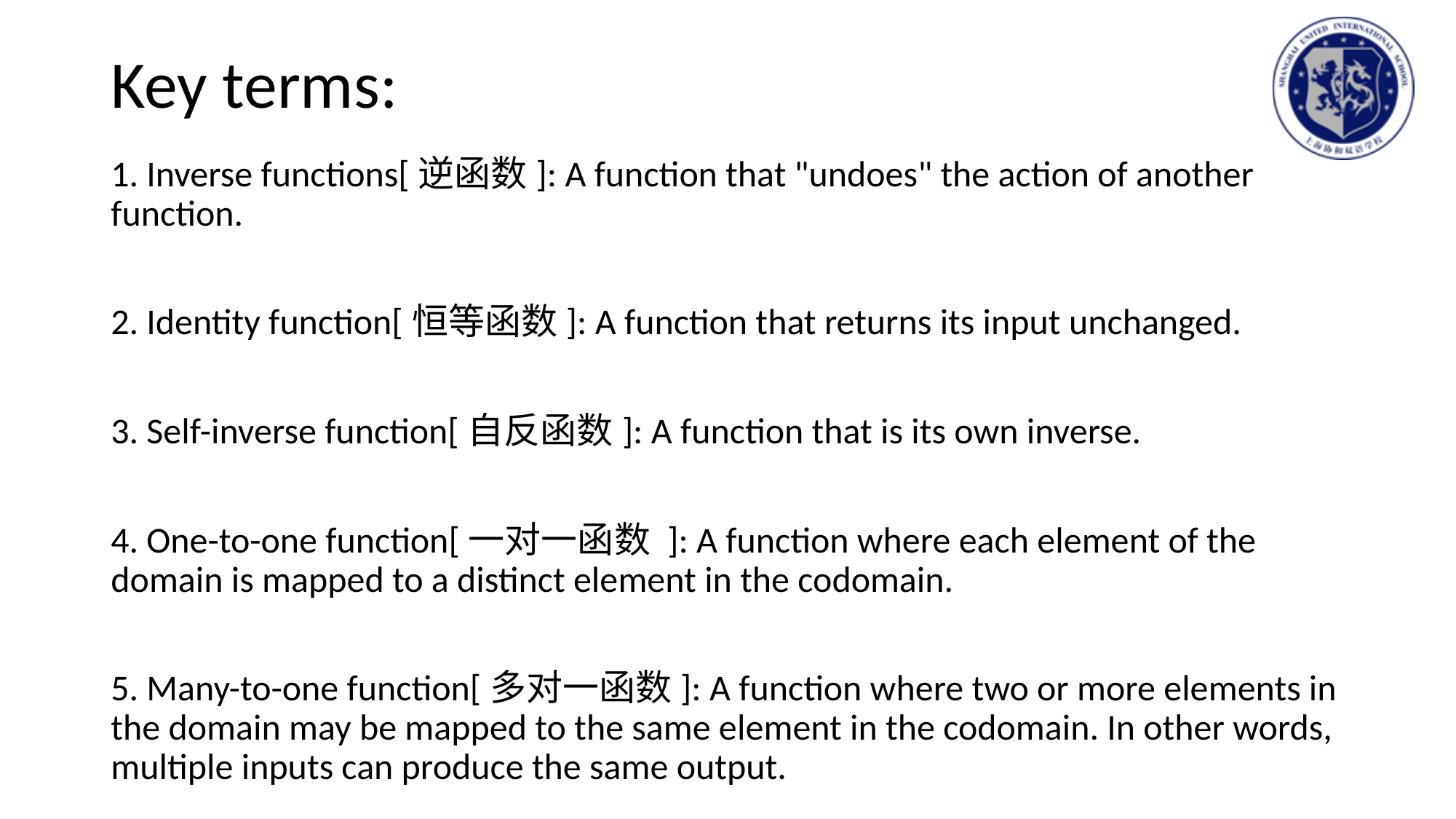

# Key terms:
1. Inverse functions[逆函数]: A function that "undoes" the action of another function.

2. Identity function[恒等函数]: A function that returns its input unchanged.

3. Self-inverse function[自反函数]: A function that is its own inverse.

4. One-to-one function[一对一函数 ]: A function where each element of the domain is mapped to a distinct element in the codomain.

5. Many-to-one function[多对一函数]: A function where two or more elements in the domain may be mapped to the same element in the codomain. In other words, multiple inputs can produce the same output.